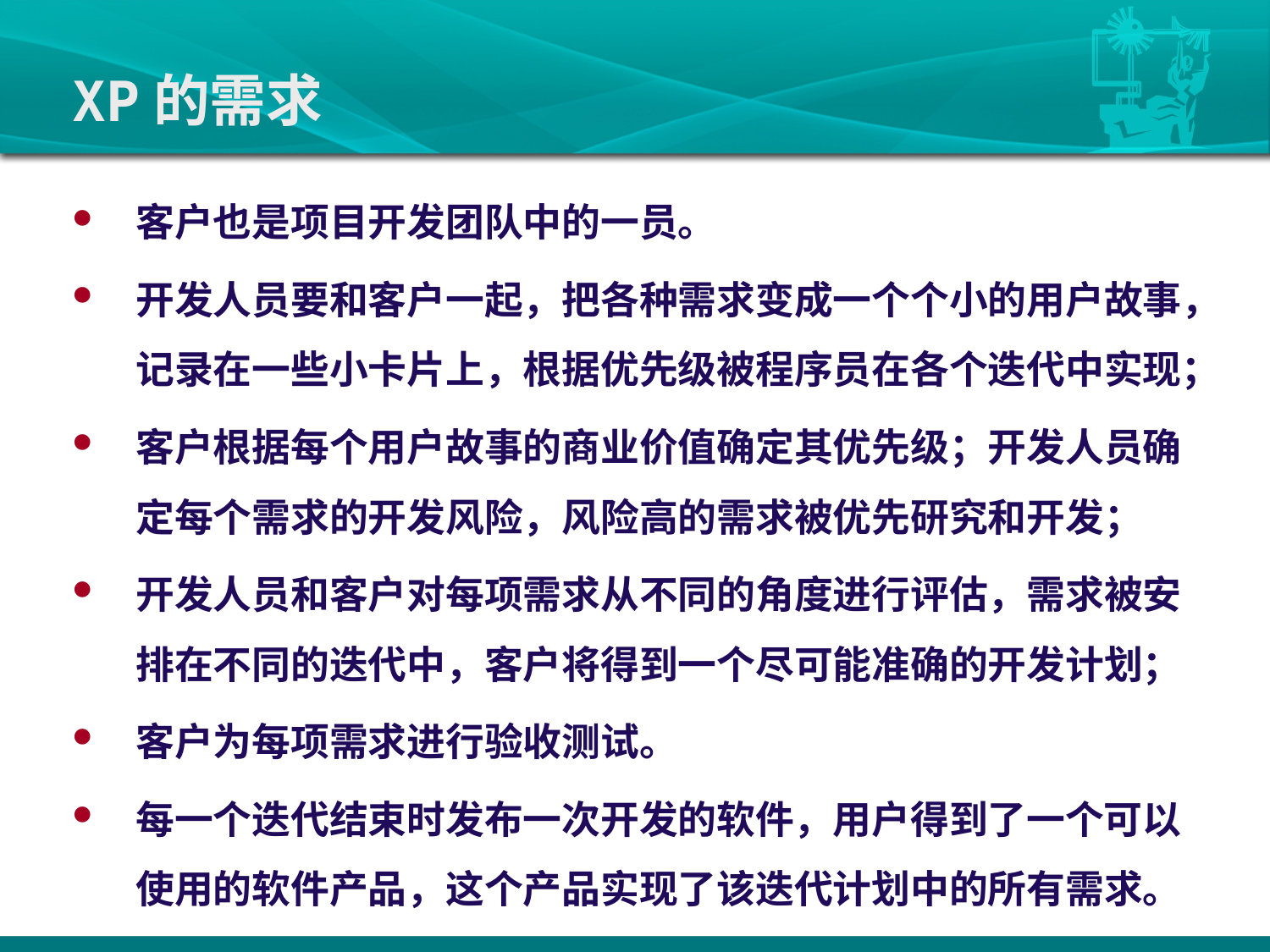

# XP的需求
客户也是项目开发团队中的一员。
开发人员要和客户一起，把各种需求变成一个个小的用户故事，记录在一些小卡片上，根据优先级被程序员在各个迭代中实现；
客户根据每个用户故事的商业价值确定其优先级；开发人员确定每个需求的开发风险，风险高的需求被优先研究和开发；
开发人员和客户对每项需求从不同的角度进行评估，需求被安排在不同的迭代中，客户将得到一个尽可能准确的开发计划；
客户为每项需求进行验收测试。
每一个迭代结束时发布一次开发的软件，用户得到了一个可以使用的软件产品，这个产品实现了该迭代计划中的所有需求。